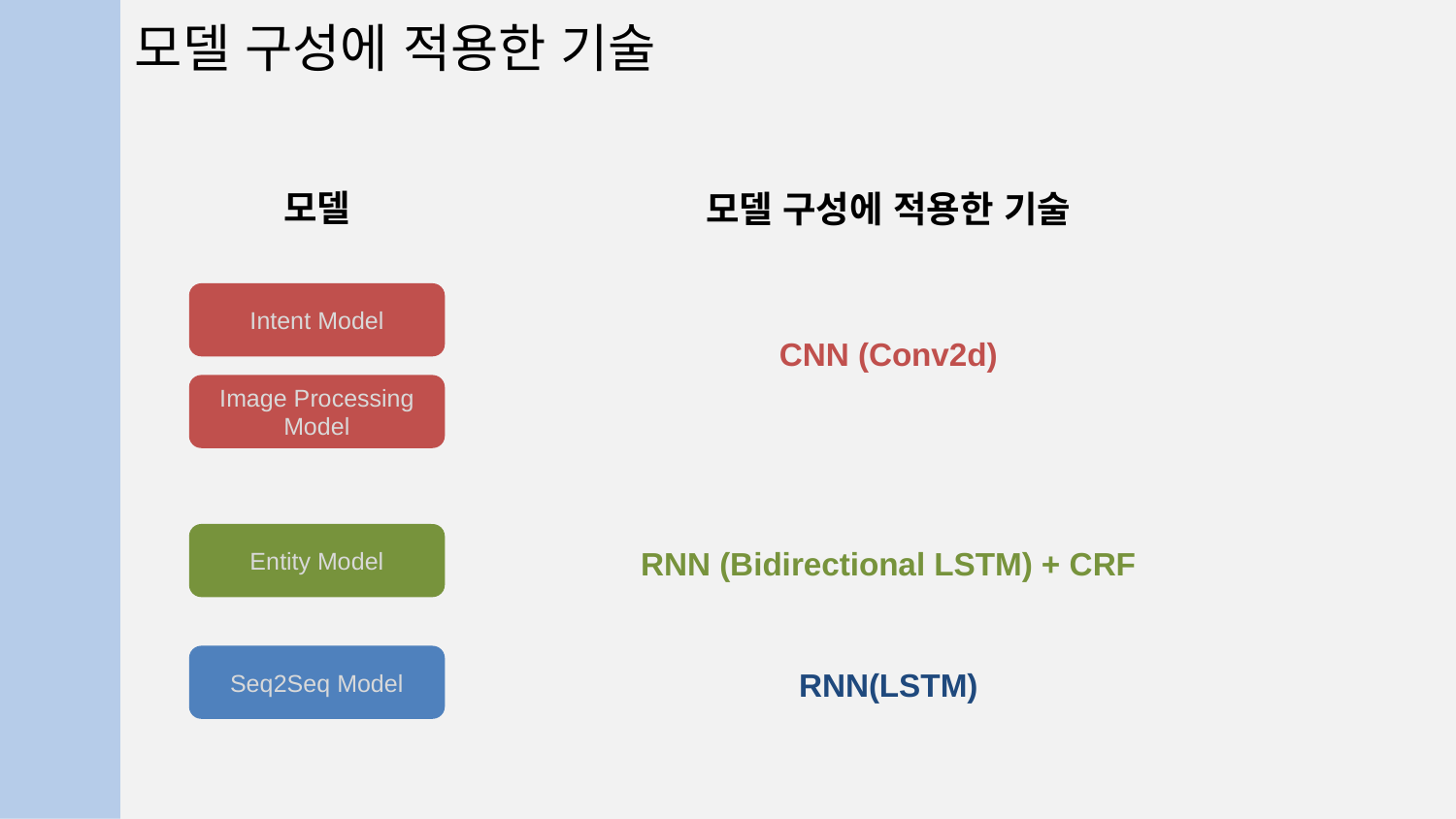

# 모델 구성에 적용한 기술
모델
모델 구성에 적용한 기술
Intent Model
CNN (Conv2d)
Image Processing Model
Entity Model
RNN (Bidirectional LSTM) + CRF
Seq2Seq Model
RNN(LSTM)